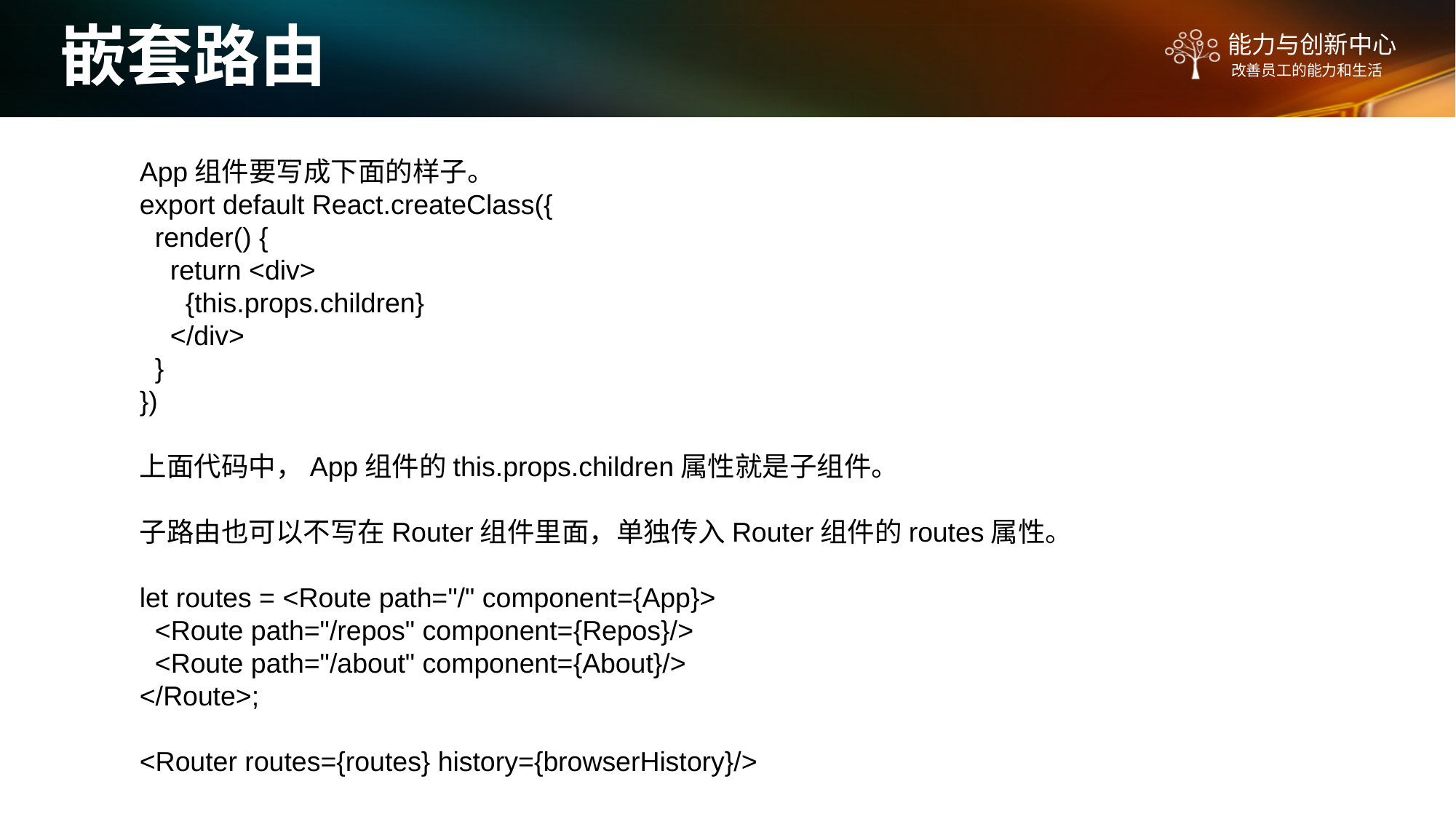

嵌套路由
App组件要写成下面的样子。
export default React.createClass({
  render() {
    return <div>
      {this.props.children}
    </div>
  }
})

上面代码中，App组件的this.props.children属性就是子组件。

子路由也可以不写在Router组件里面，单独传入Router组件的routes属性。

let routes = <Route path="/" component={App}>
  <Route path="/repos" component={Repos}/>
  <Route path="/about" component={About}/>
</Route>;

<Router routes={routes} history={browserHistory}/>